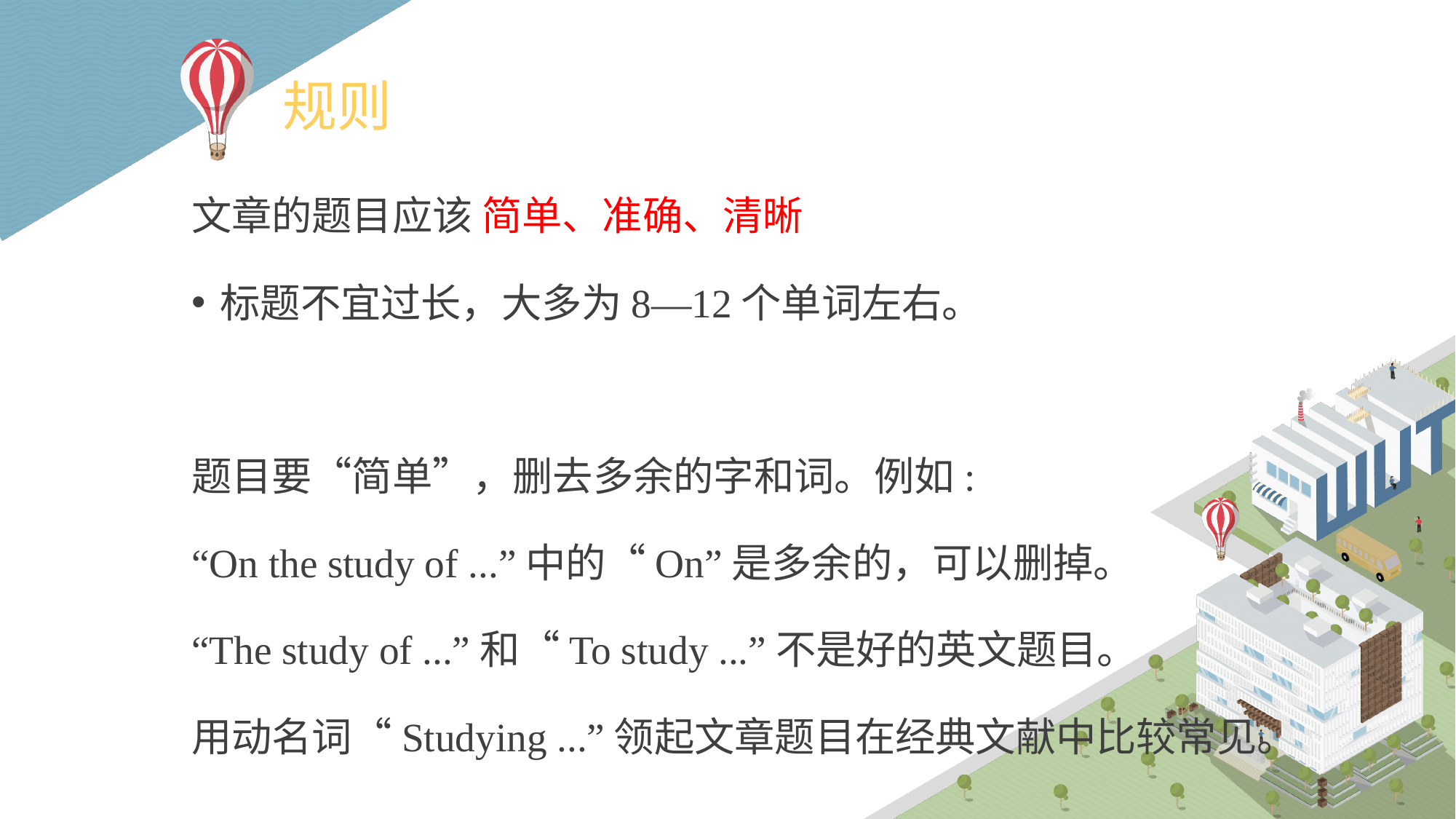

# 规则
文章的题目应该 简单、准确、清晰
标题不宜过长，大多为8—12个单词左右。

题目要“简单”，删去多余的字和词。例如:
“On the study of ...”中的“On”是多余的，可以删掉。
“The study of ...”和“To study ...”不是好的英文题目。
用动名词“Studying ...”领起文章题目在经典文献中比较常见。